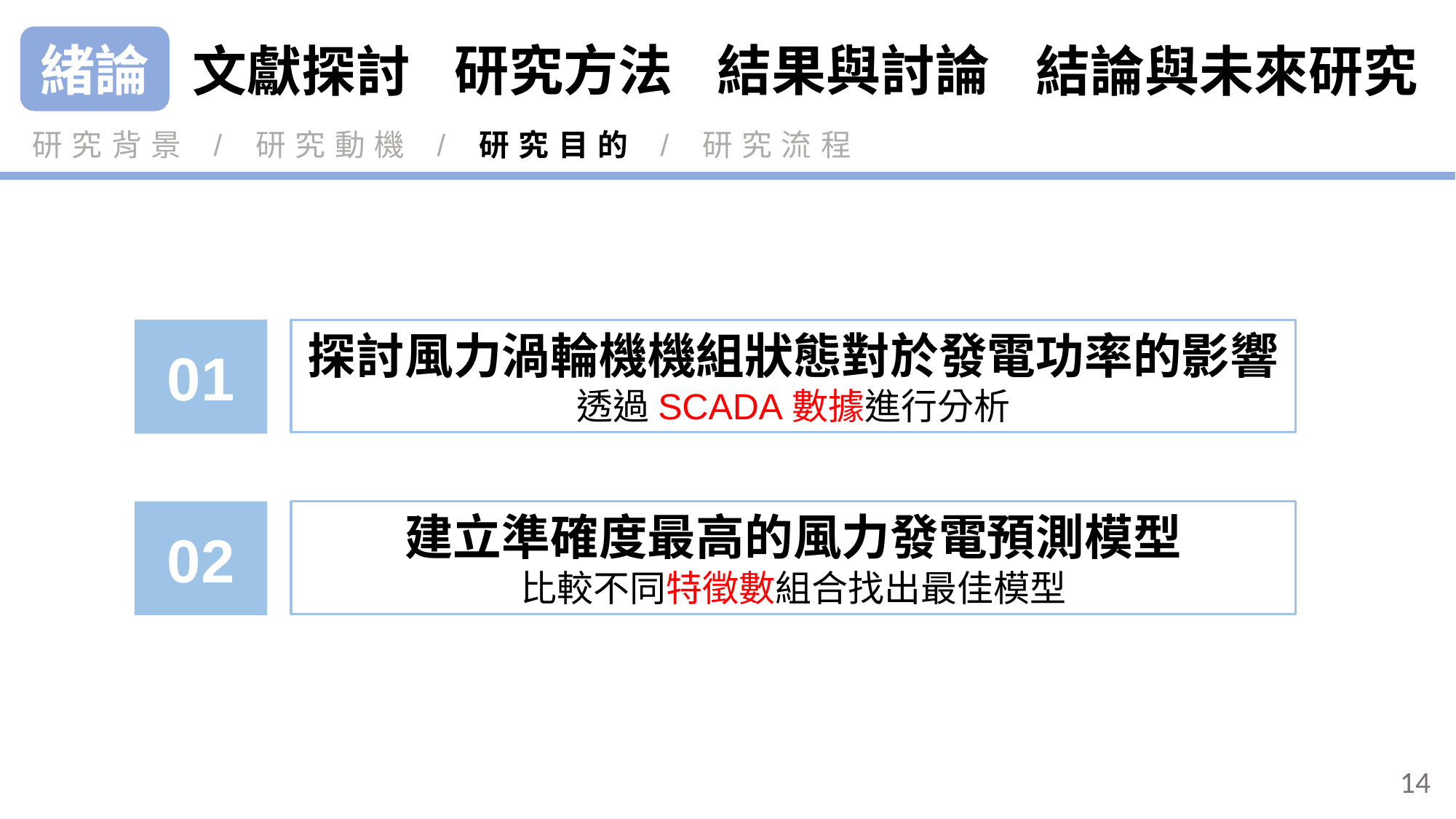

緒論
研究方法
結果與討論
結論與未來研究
文獻探討
研究背景 / 研究動機 / 研究目的 / 研究流程
01
探討風力渦輪機機組狀態對於發電功率的影響
透過SCADA數據進行分析
02
建立準確度最高的風力發電預測模型
比較不同特徵數組合找出最佳模型

14